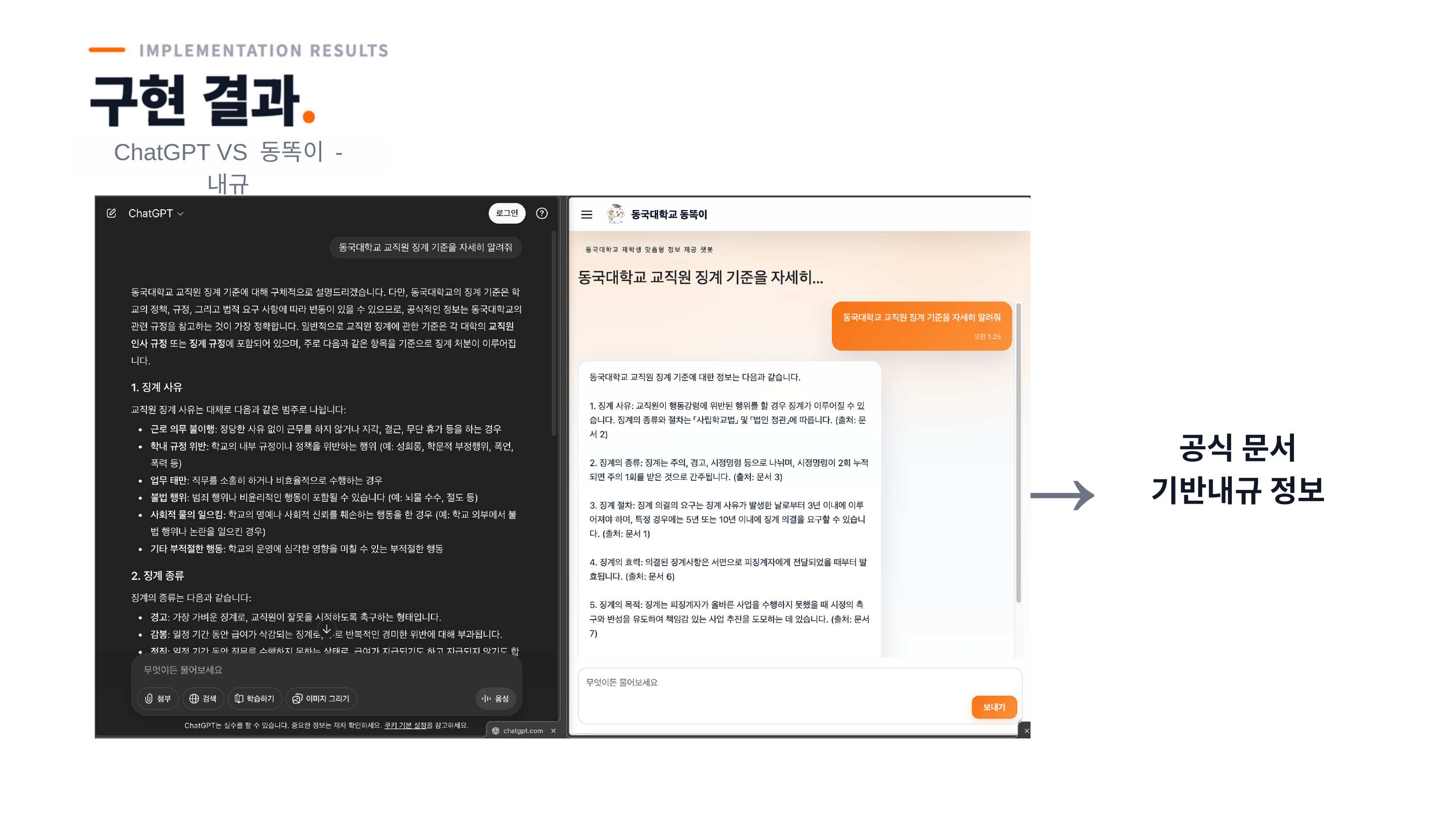

ChatGPT VS 동똑이 - 내규

→
공식 문서 기반내규 정보